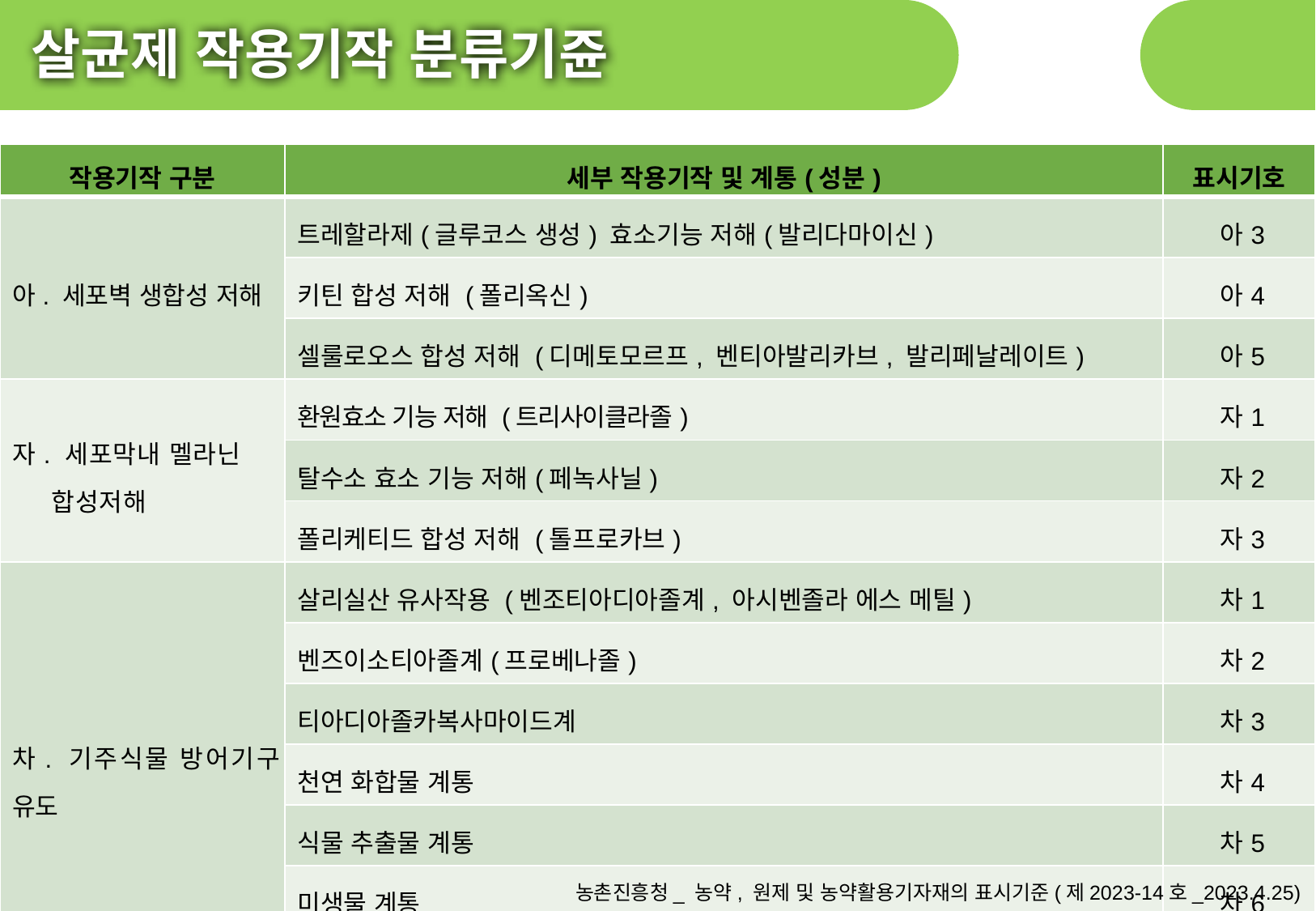

살균제 작용기작 분류기쥰
| 작용기작 구분 | 세부 작용기작 및 계통(성분) | 표시기호 |
| --- | --- | --- |
| 아. 세포벽 생합성 저해 | 트레할라제(글루코스 생성) 효소기능 저해(발리다마이신) | 아3 |
|  | 키틴 합성 저해 (폴리옥신) | 아4 |
|  | 셀룰로오스 합성 저해 (디메토모르프, 벤티아발리카브, 발리페날레이트) | 아5 |
| 자. 세포막내 멜라닌 합성저해 | 환원효소 기능 저해 (트리사이클라졸) | 자1 |
|  | 탈수소 효소 기능 저해(페녹사닐) | 자2 |
|  | 폴리케티드 합성 저해 (톨프로카브) | 자3 |
| 차. 기주식물 방어기구 유도 | 살리실산 유사작용 (벤조티아디아졸계, 아시벤졸라 에스 메틸) | 차1 |
|  | 벤즈이소티아졸계(프로베나졸) | 차2 |
|  | 티아디아졸카복사마이드계 | 차3 |
|  | 천연 화합물 계통 | 차4 |
| 차. 기주식물 방어기구 유도 | 식물 추출물 계통 | 차5 |
|  | 미생물 계통 | 차6 |
|  | 포스포네이트계(포세틸알루미늄 등) | 차7 |
| 카. 다점 접촉작용 | 보호살균제 무기유황제, 무기구리제, 유기비소제 등 | 카 |
농촌진흥청_ 농약, 원제 및 농약활용기자재의 표시기준(제2023-14호_2023.4.25)